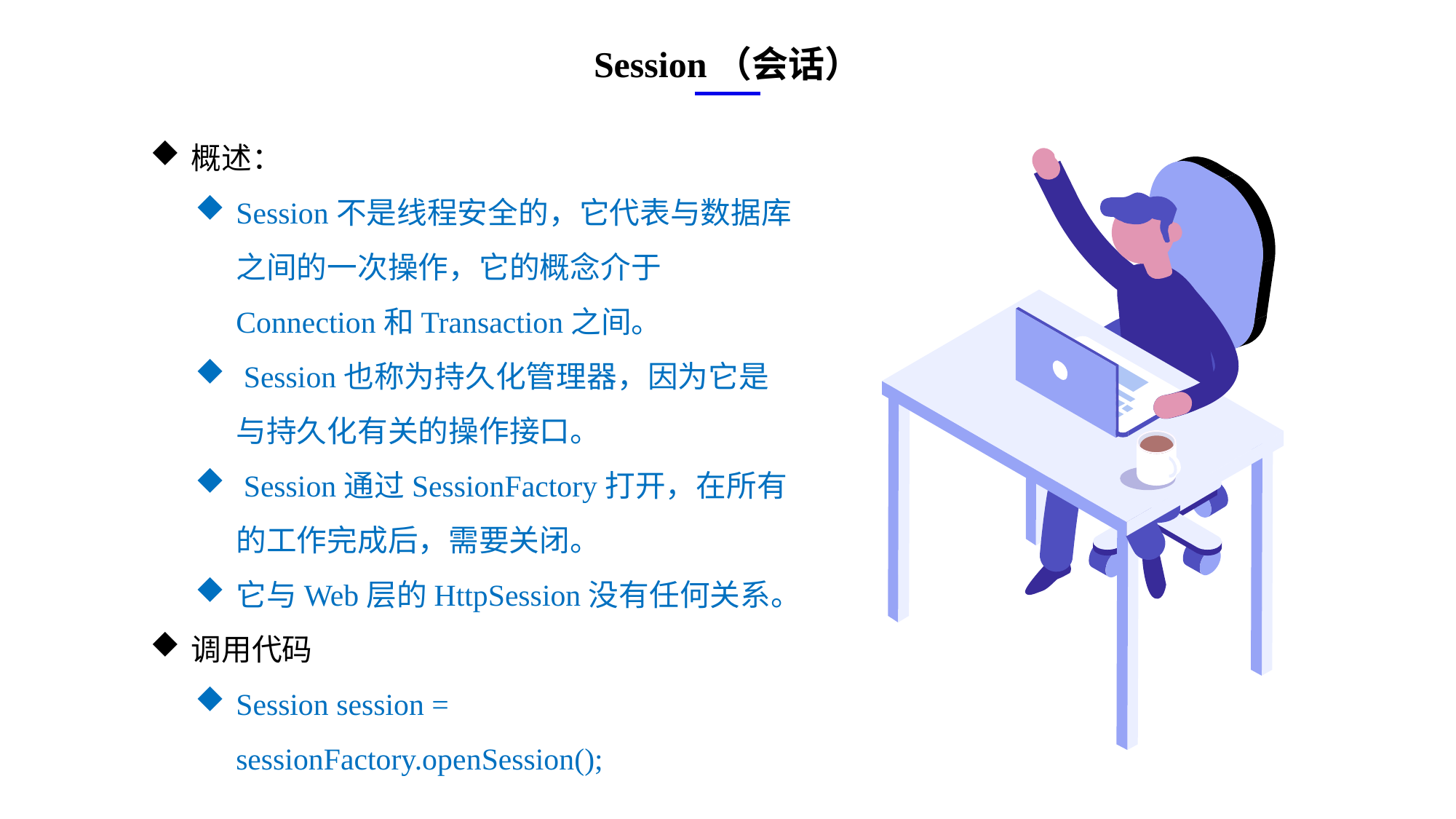

Session（会话）
概述：
Session不是线程安全的，它代表与数据库之间的一次操作，它的概念介于Connection和Transaction之间。
 Session也称为持久化管理器，因为它是与持久化有关的操作接口。
 Session通过SessionFactory打开，在所有的工作完成后，需要关闭。
它与Web层的HttpSession没有任何关系。
调用代码
Session session = sessionFactory.openSession();

e7d195523061f1c0ae0eb3eed39d2bcef4622b2499a05fe6567B54A876BEB457BD1EB8EBE9915191D1FA2E860D28D251AB291D9CBBDD28D4BD16020FD75D8281481517FC21E86E4C931520AFA1087E92E357E3DB373CA326F6F926B1A67F681E99E875FFD293B2C32B3919AE4D43F9436862A7DD54F9346DF3662D8AB7319030EF75D53FF682DE13